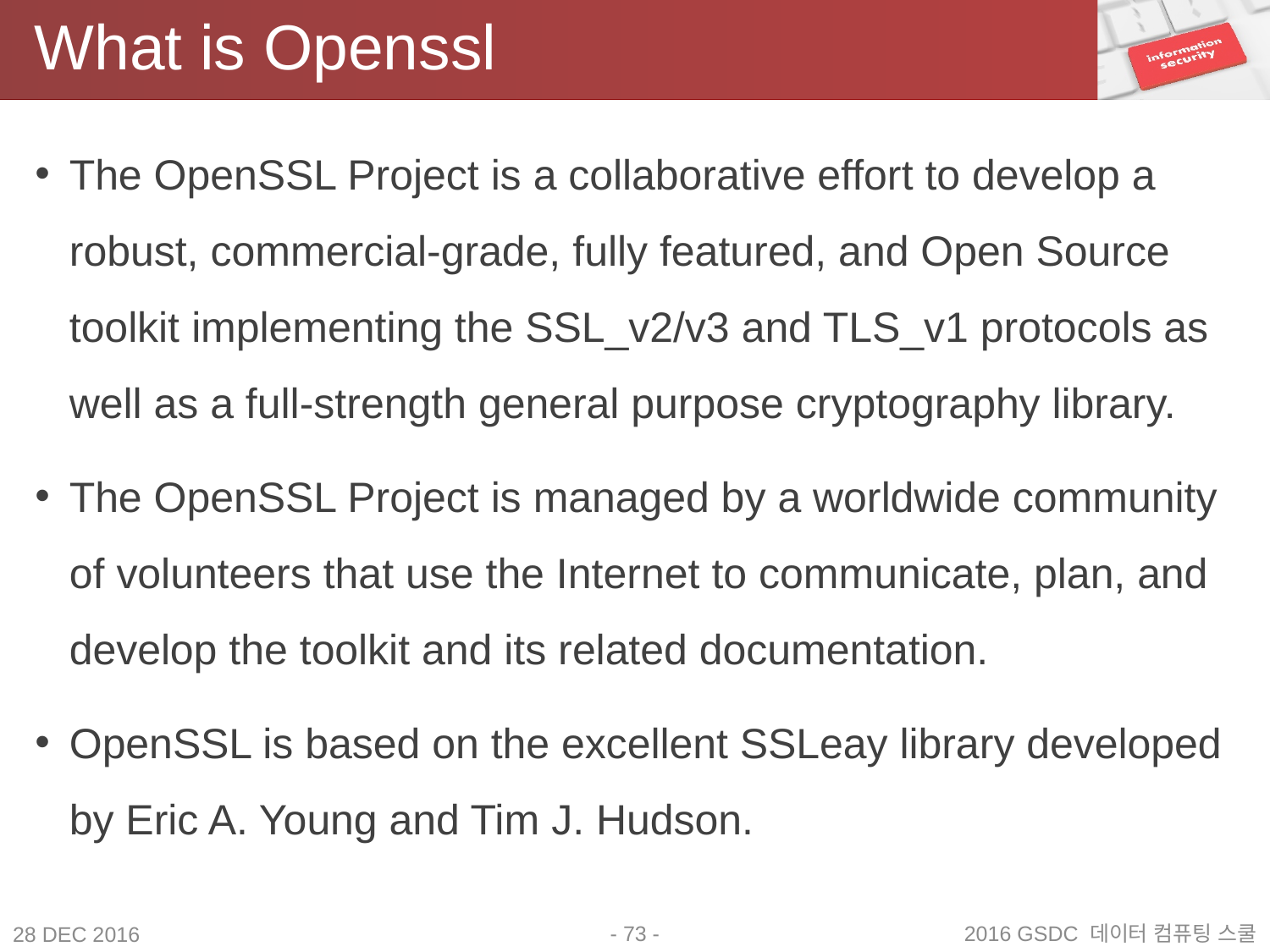

# What is Openssl
The OpenSSL Project is a collaborative effort to develop a robust, commercial-grade, fully featured, and Open Source toolkit implementing the SSL_v2/v3 and TLS_v1 protocols as well as a full-strength general purpose cryptography library.
The OpenSSL Project is managed by a worldwide community of volunteers that use the Internet to communicate, plan, and develop the toolkit and its related documentation.
OpenSSL is based on the excellent SSLeay library developed by Eric A. Young and Tim J. Hudson.
73
2016 GSDC 데이터 컴퓨팅 스쿨
28 DEC 2016